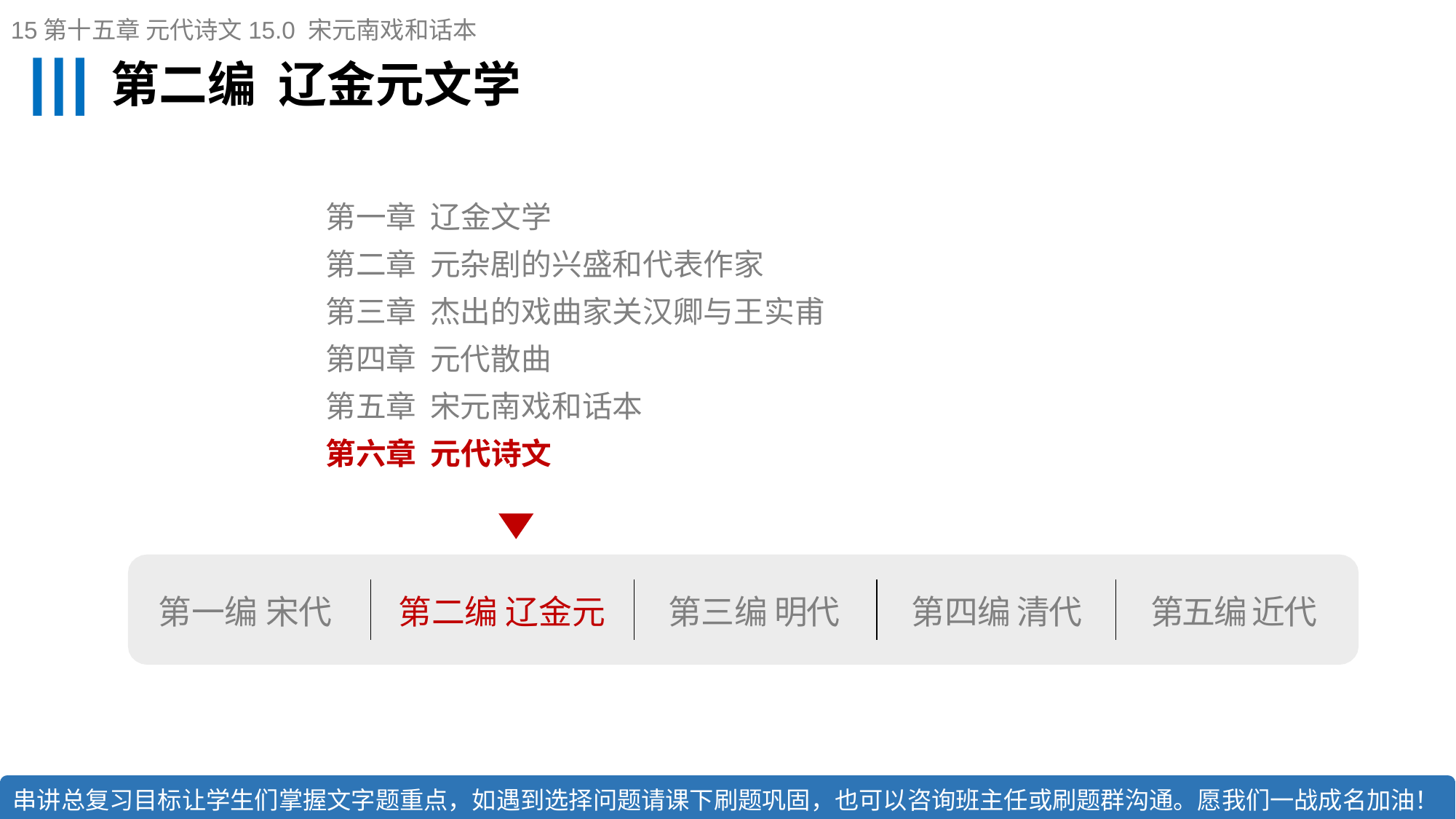

15第十五章 元代诗文15.0 宋元南戏和话本
# 第二编  辽金元文学
第一章  辽金文学
第二章  元杂剧的兴盛和代表作家
第三章  杰出的戏曲家关汉卿与王实甫
第四章  元代散曲
第五章  宋元南戏和话本
第六章  元代诗文

| 第一编 宋代 | 第二编 辽金元 | 第三编 明代 | 第四编 清代 | 第五编 近代 |
| --- | --- | --- | --- | --- |